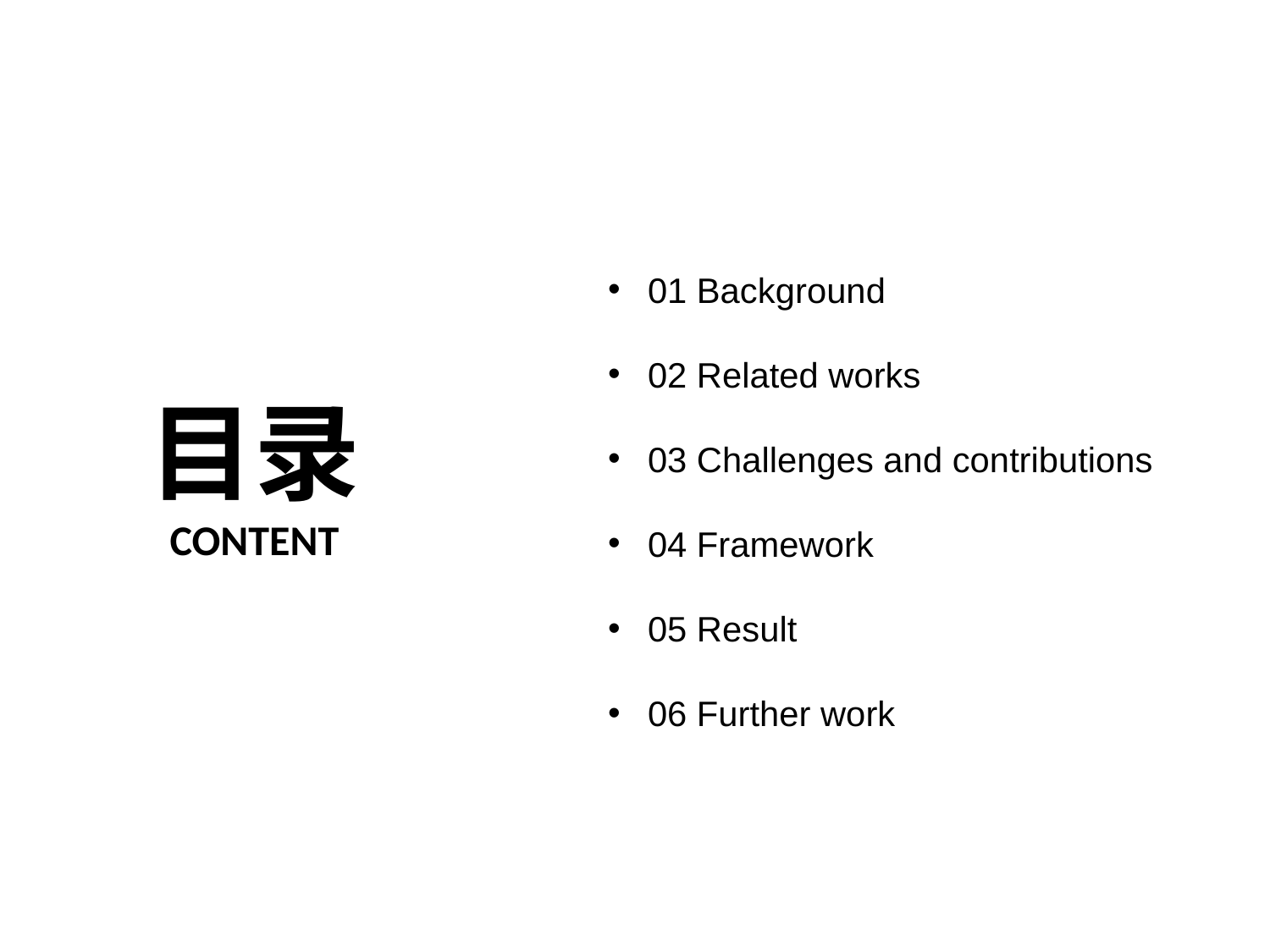

01
01 Background
02 Related works
03 Challenges and contributions
04 Framework
05 Result
06 Further work
目录
CONTENT